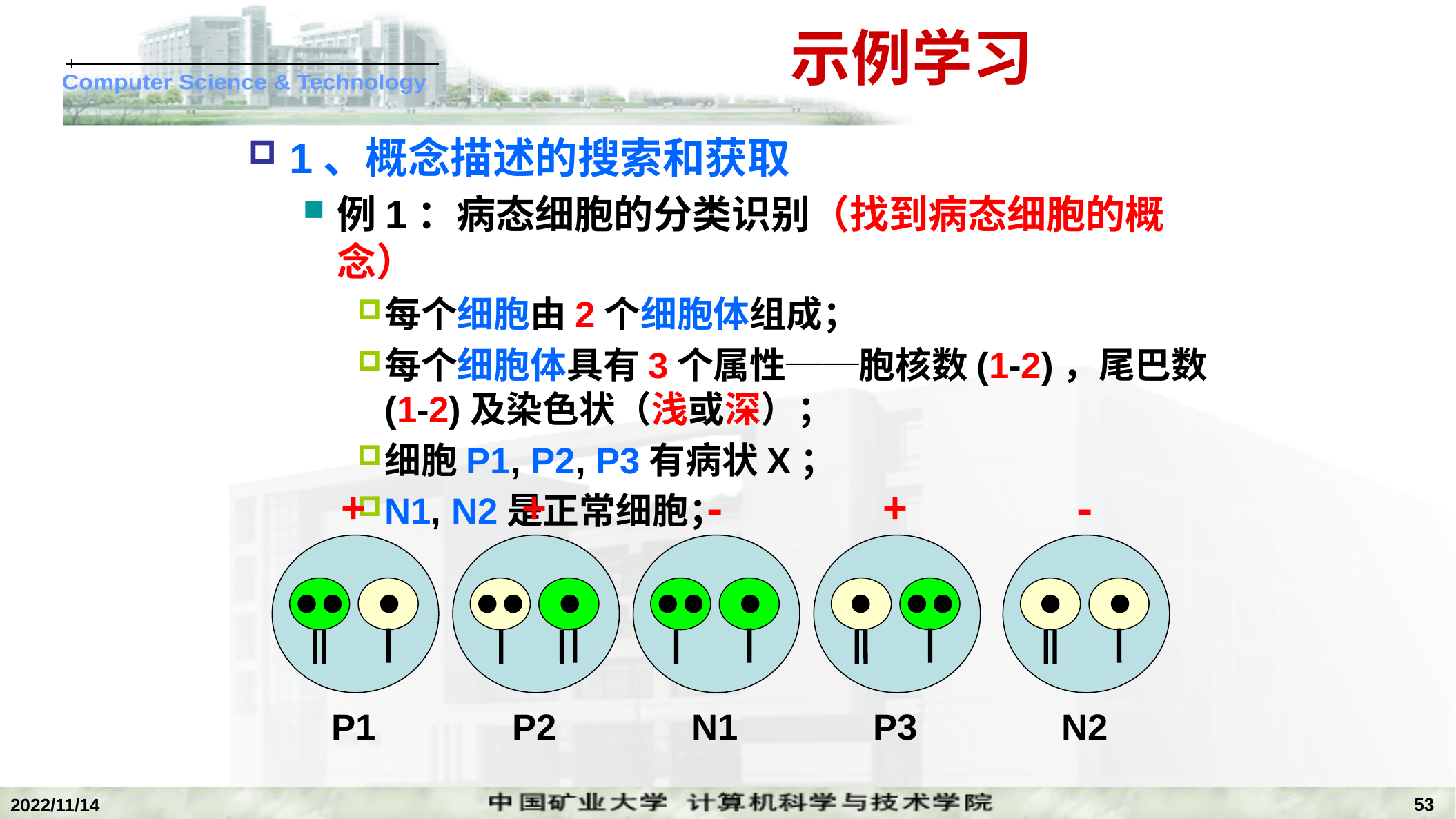

# 示例学习
1、概念描述的搜索和获取
例1：病态细胞的分类识别（找到病态细胞的概念）
每个细胞由2个细胞体组成；
每个细胞体具有3个属性──胞核数(1-2)，尾巴数(1-2)及染色状（浅或深）；
细胞P1, P2, P3有病状X；
N1, N2是正常细胞；
-
-
+
+
+

P1
P2
N1
P3
N2
53
2022/11/14